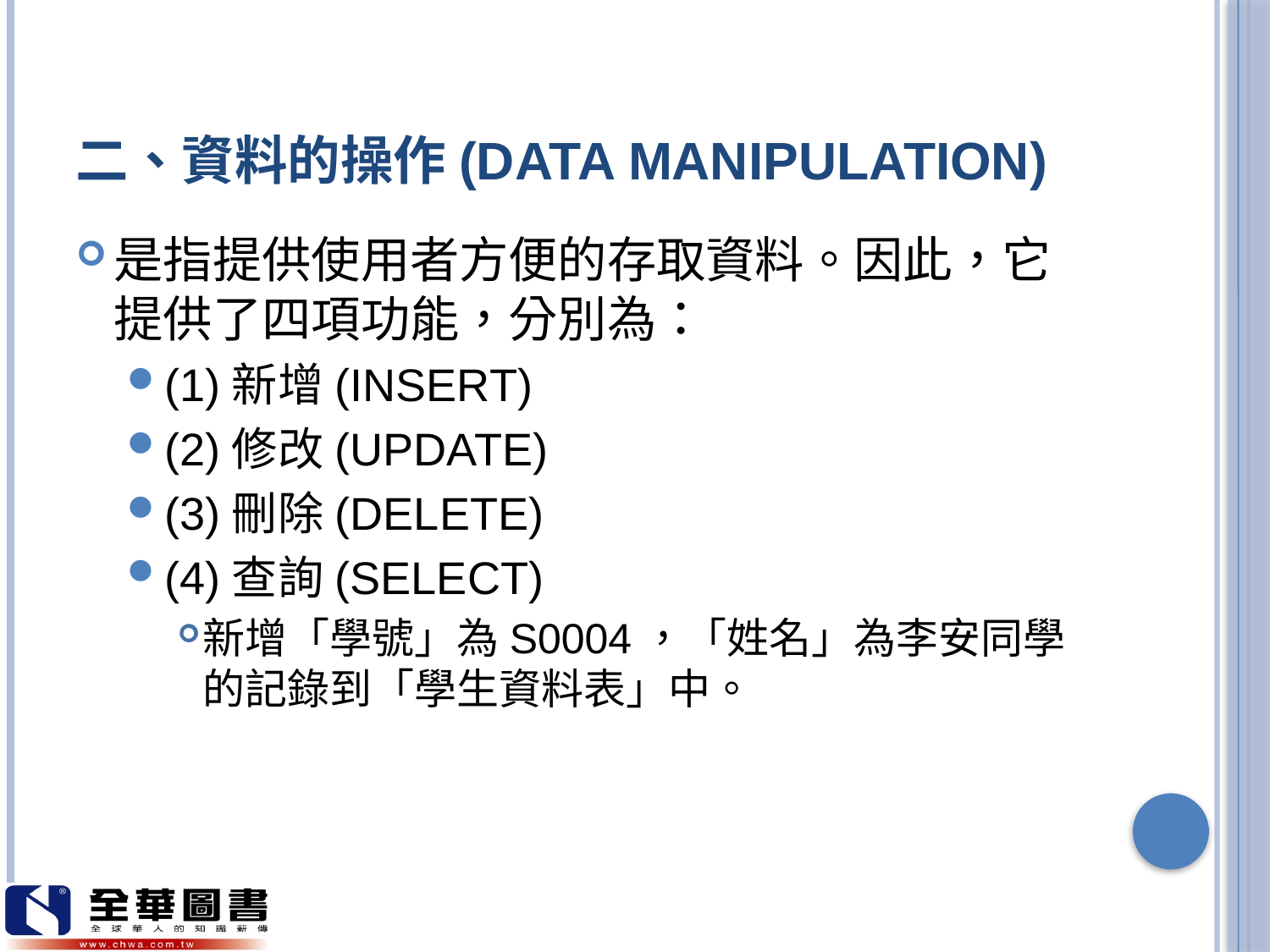

# 二、資料的操作(Data Manipulation)
是指提供使用者方便的存取資料。因此，它提供了四項功能，分別為：
(1)新增(INSERT)
(2)修改(UPDATE)
(3)刪除(DELETE)
(4)查詢(SELECT)
新增「學號」為S0004，「姓名」為李安同學的記錄到「學生資料表」中。